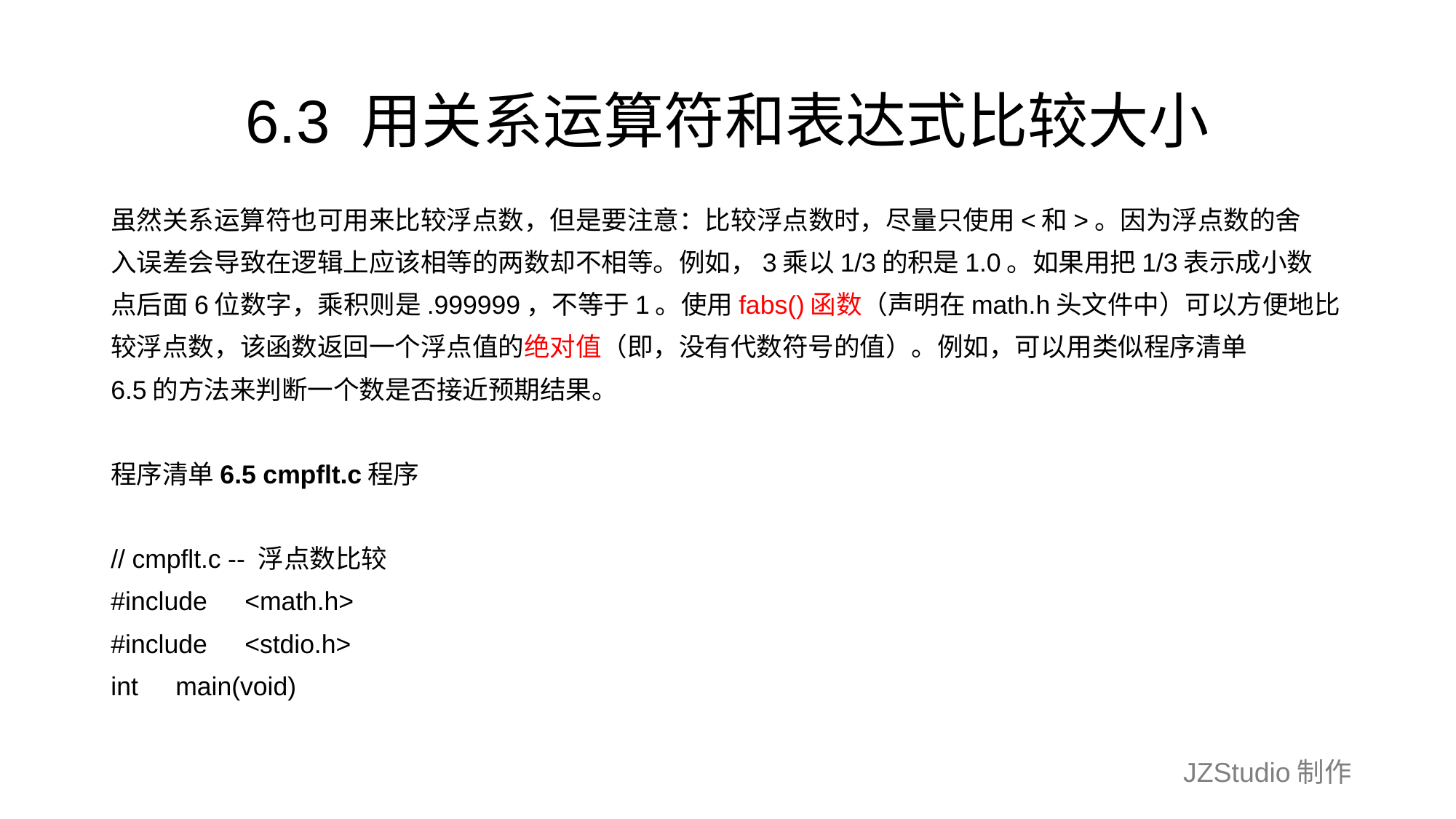

# 6.3 用关系运算符和表达式比较大小
虽然关系运算符也可用来比较浮点数，但是要注意：比较浮点数时，尽量只使用<和>。因为浮点数的舍
入误差会导致在逻辑上应该相等的两数却不相等。例如，3乘以1/3的积是1.0。如果用把1/3表示成小数
点后面6位数字，乘积则是.999999，不等于1。使用fabs()函数（声明在math.h头文件中）可以方便地比
较浮点数，该函数返回一个浮点值的绝对值（即，没有代数符号的值）。例如，可以用类似程序清单
6.5的方法来判断一个数是否接近预期结果。

程序清单6.5 cmpflt.c程序

// cmpflt.c -- 浮点数比较
#include　<math.h>
#include　<stdio.h>
int　main(void)